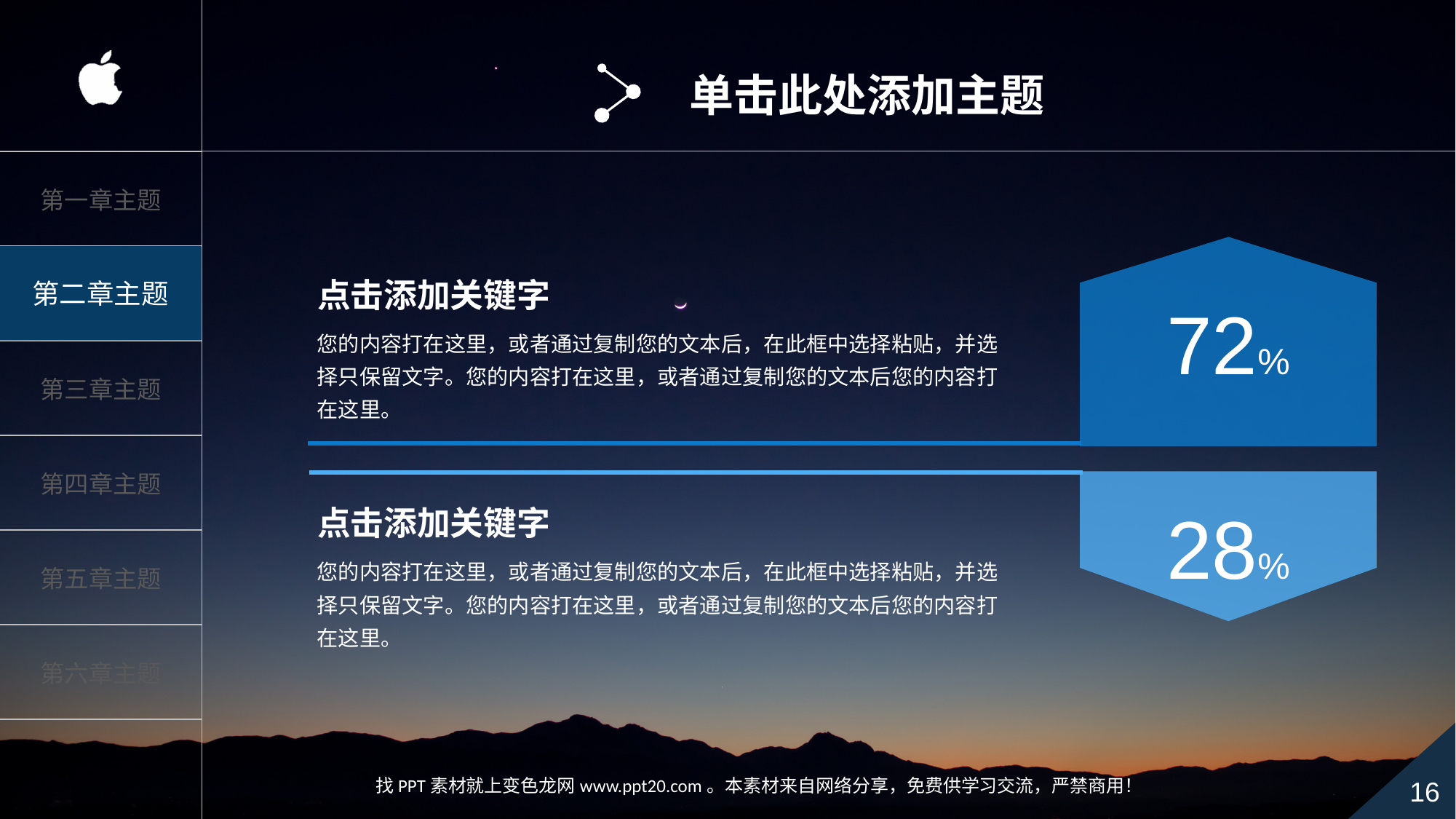

单击此处添加主题
72%
点击添加关键字
您的内容打在这里，或者通过复制您的文本后，在此框中选择粘贴，并选择只保留文字。您的内容打在这里，或者通过复制您的文本后您的内容打在这里。
28%
点击添加关键字
您的内容打在这里，或者通过复制您的文本后，在此框中选择粘贴，并选择只保留文字。您的内容打在这里，或者通过复制您的文本后您的内容打在这里。